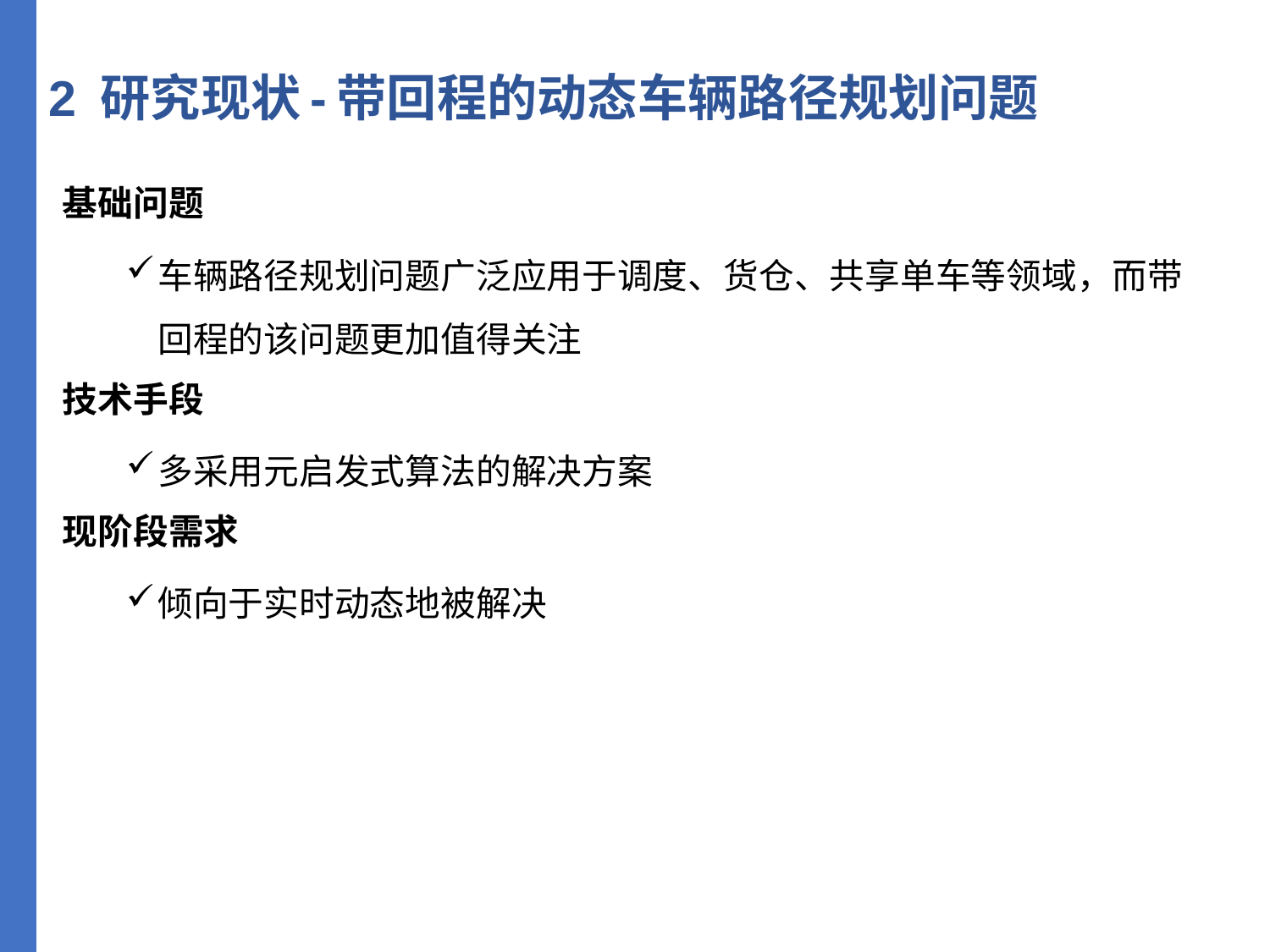

2 研究现状-带回程的动态车辆路径规划问题
基础问题
车辆路径规划问题广泛应用于调度、货仓、共享单车等领域，而带回程的该问题更加值得关注
技术手段
多采用元启发式算法的解决方案
现阶段需求
倾向于实时动态地被解决

7